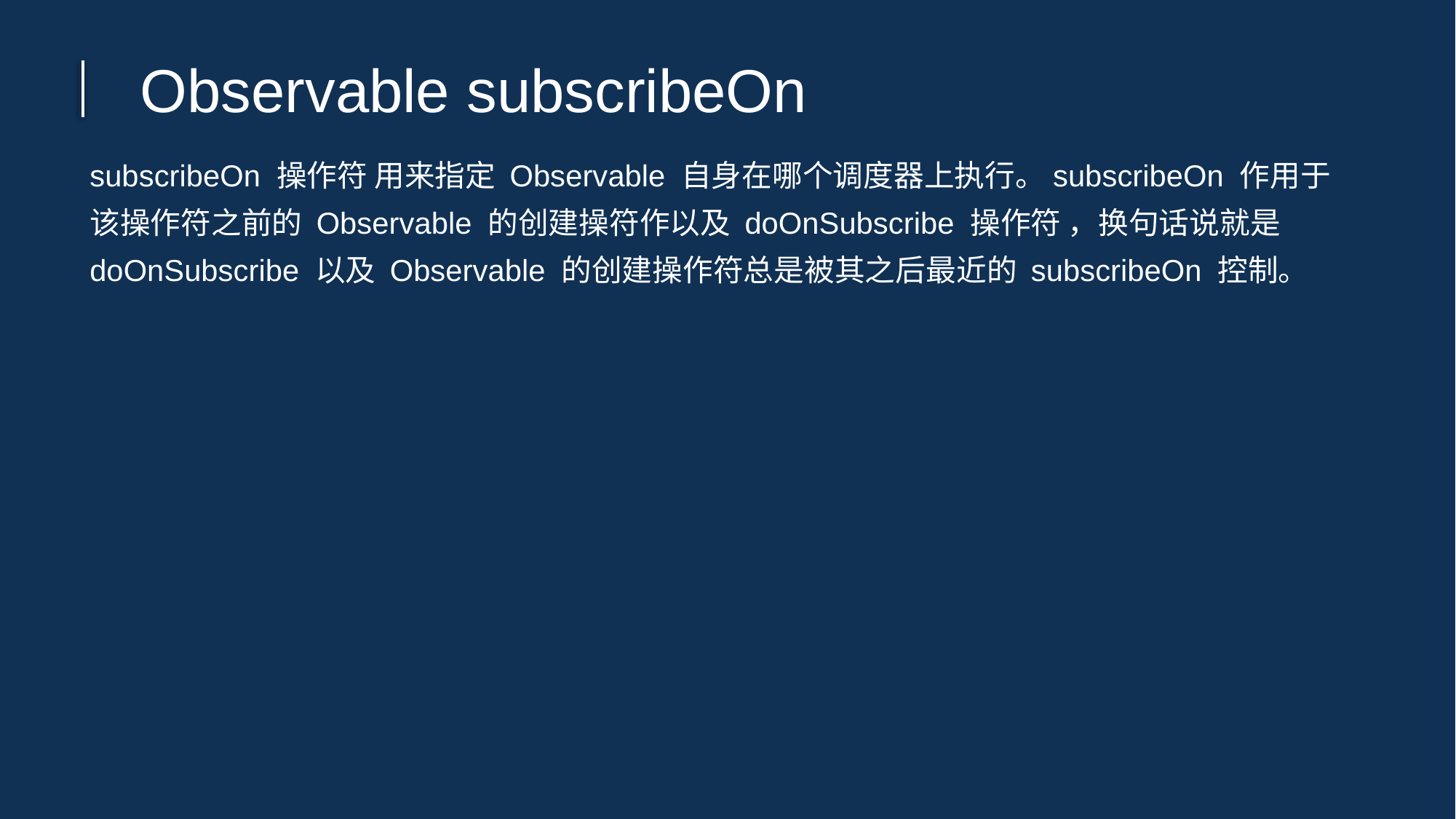

Observable subscribeOn
subscribeOn 操作符 用来指定 Observable 自身在哪个调度器上执行。subscribeOn 作用于该操作符之前的 Observable 的创建操符作以及 doOnSubscribe 操作符 ，换句话说就是 doOnSubscribe 以及 Observable 的创建操作符总是被其之后最近的 subscribeOn 控制。